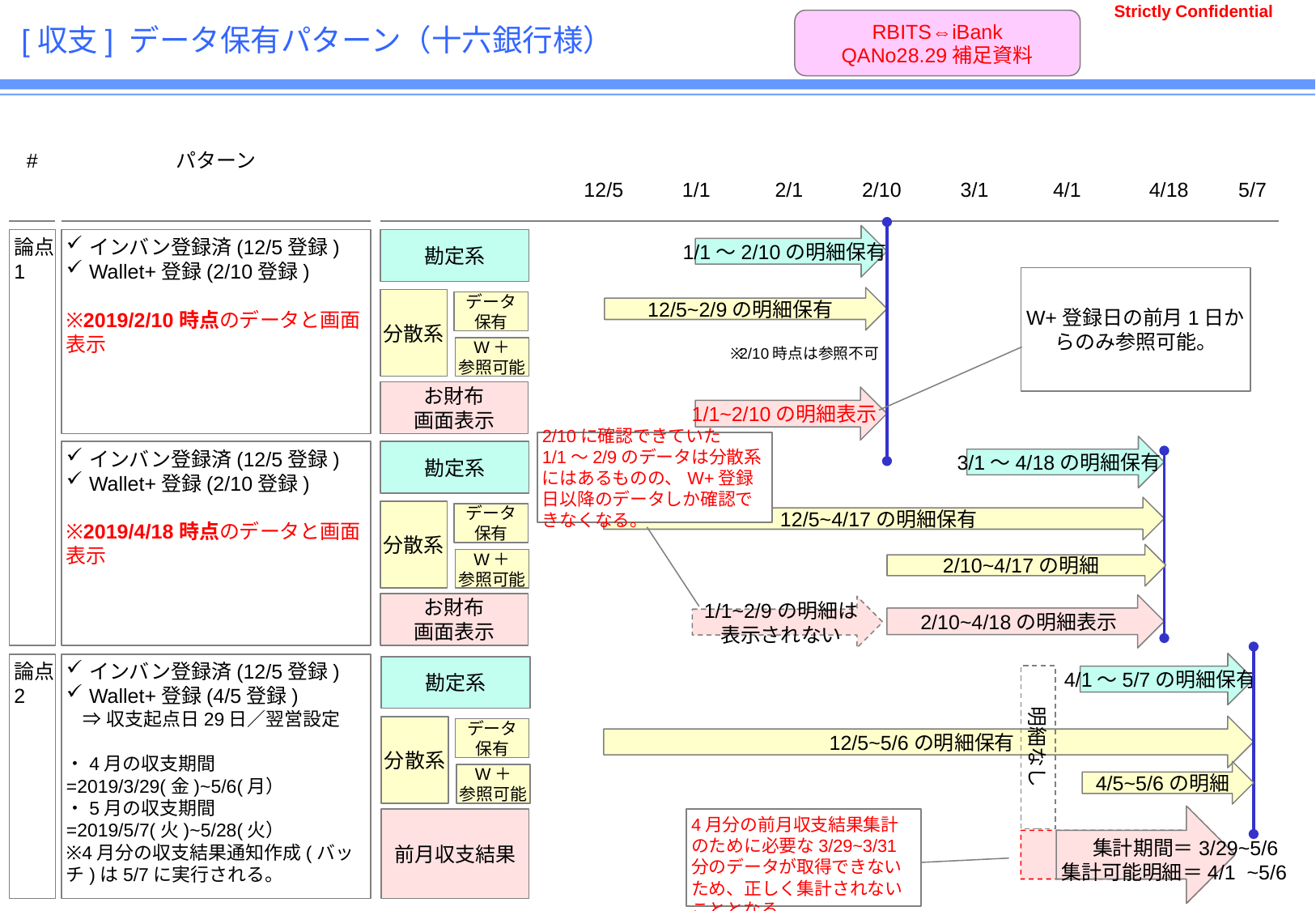

# [収支] データ保有パターン（十六銀行様）
RBITS⇔iBank
QANo28.29補足資料
#
パターン
12/5
1/1
2/1
2/10
3/1
4/1
4/18
5/7
1/1～2/10の明細保有
論点
1
インバン登録済(12/5登録)
Wallet+登録(2/10登録)

※2019/2/10時点のデータと画面表示
勘定系
W+登録日の前月1日からのみ参照可能。
12/5~2/9の明細保有
分散系
データ
保有
W＋
参照可能
※2/10時点は参照不可
お財布
画面表示
1/1~2/10の明細表示
2/10に確認できていた
1/1～2/9のデータは分散系にはあるものの、W+登録日以降のデータしか確認できなくなる。
3/1～4/18の明細保有
インバン登録済(12/5登録)
Wallet+登録(2/10登録)

※2019/4/18時点のデータと画面表示
勘定系
12/5~4/17の明細保有
分散系
データ
保有
2/10~4/17の明細
W＋
参照可能
お財布
画面表示
2/10~4/18の明細表示
1/1~2/9の明細は
表示されない
4/1～5/7の明細保有
インバン登録済(12/5登録)
Wallet+登録(4/5登録)
    ⇒収支起点日29日／翌営設定

・4月の収支期間=2019/3/29(金)~5/6(月）
・5月の収支期間=2019/5/7(火)~5/28(火）
※4月分の収支結果通知作成(バッチ)は5/7に実行される。
論点
2
勘定系
明細なし
12/5~5/6の明細保有
分散系
データ
保有
4/5~5/6の明細
W＋
参照可能

      集計期間＝3/29~5/6
集計可能明細＝4/1  ~5/6
前月収支結果
4月分の前月収支結果集計のために必要な3/29~3/31分のデータが取得できないため、正しく集計されないこととなる。